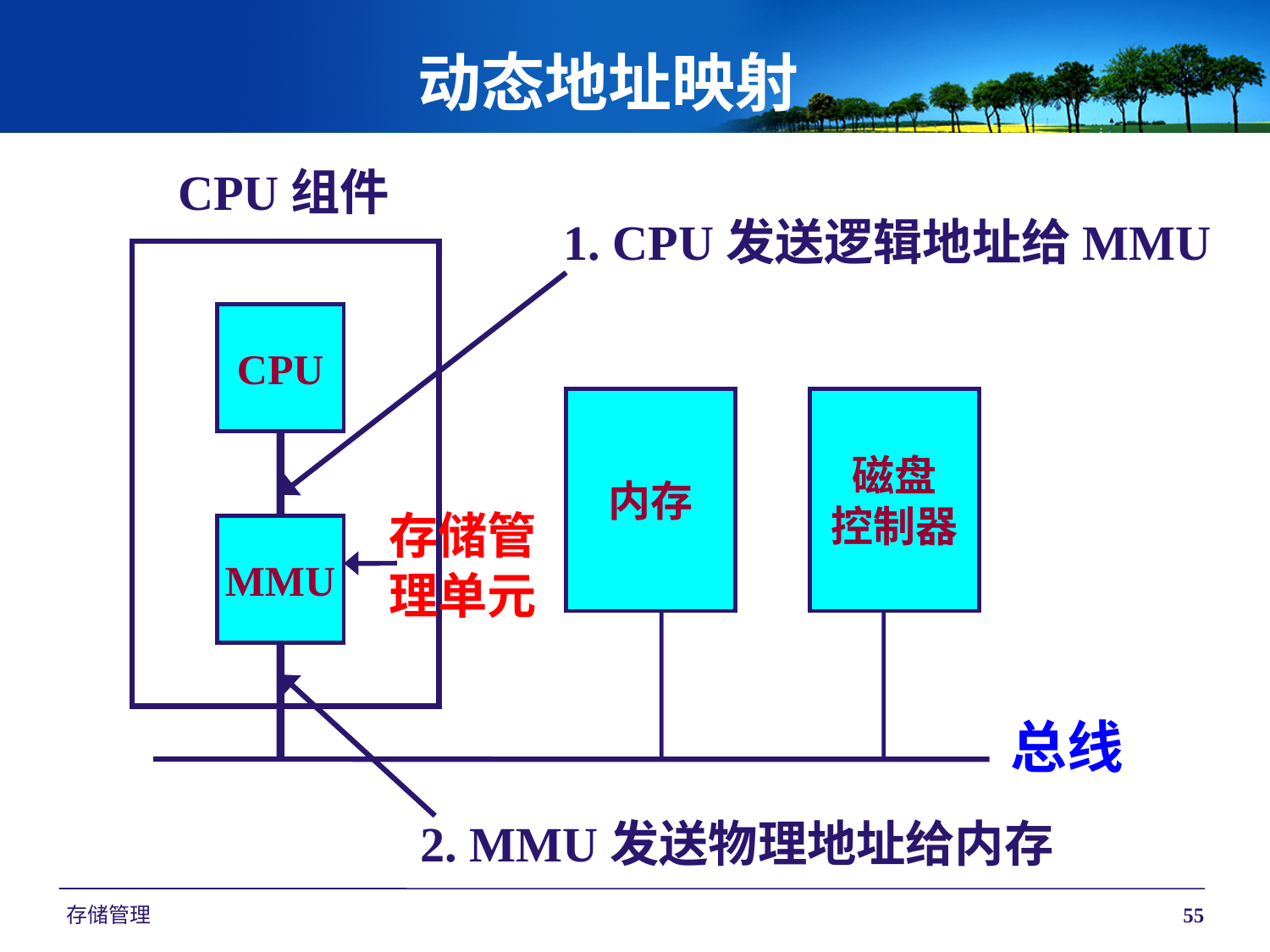

动态地址映射
CPU组件
1. CPU发送逻辑地址给MMU

CPU
内存
磁盘
控制器

存储管
理单元
MMU

总线

2. MMU发送物理地址给内存
存储管理
55